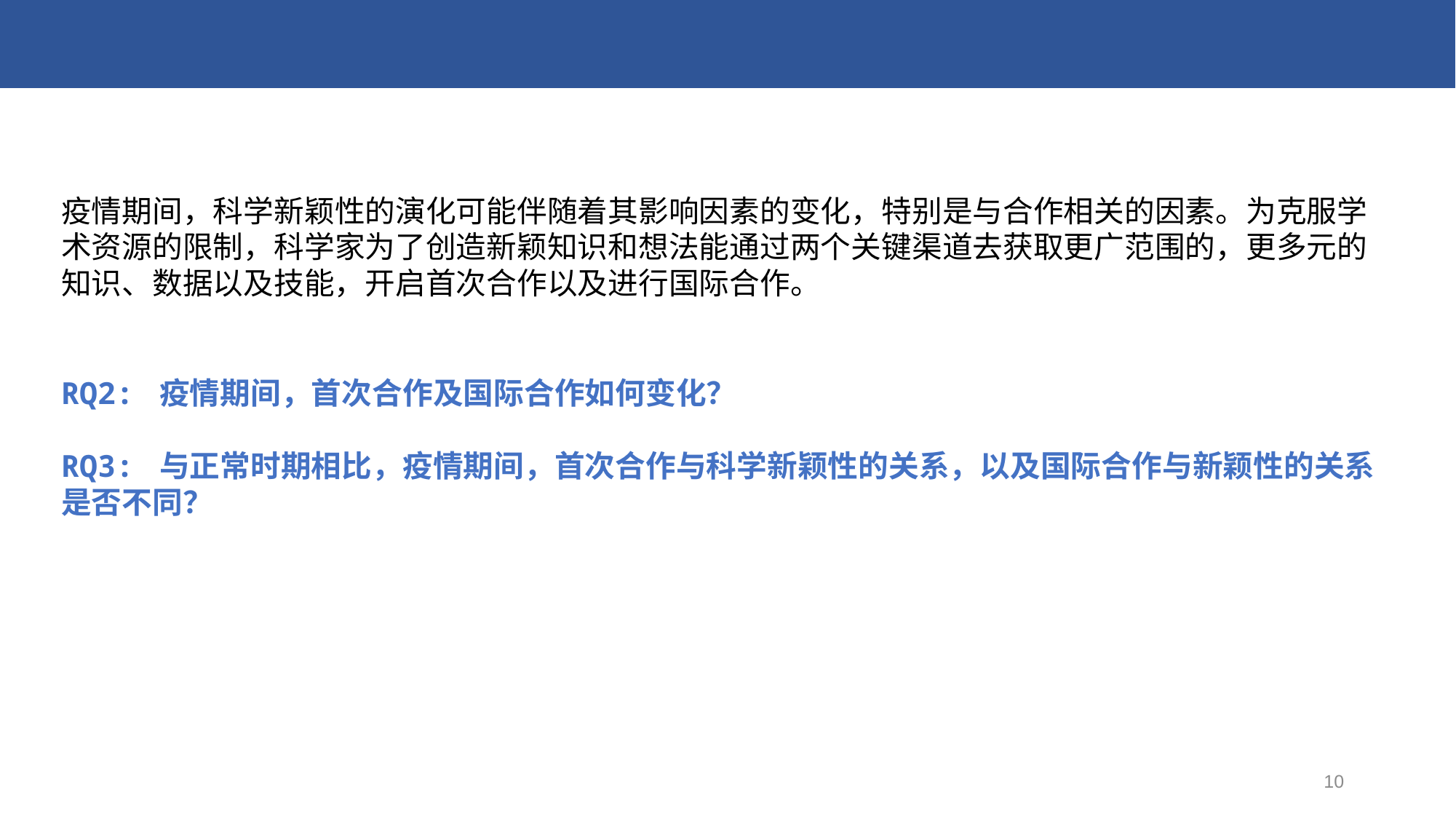

疫情期间，科学新颖性的演化可能伴随着其影响因素的变化，特别是与合作相关的因素。为克服学术资源的限制，科学家为了创造新颖知识和想法能通过两个关键渠道去获取更广范围的，更多元的知识、数据以及技能，开启首次合作以及进行国际合作。

RQ2: 疫情期间，首次合作及国际合作如何变化？

RQ3: 与正常时期相比，疫情期间，首次合作与科学新颖性的关系，以及国际合作与新颖性的关系是否不同？
10